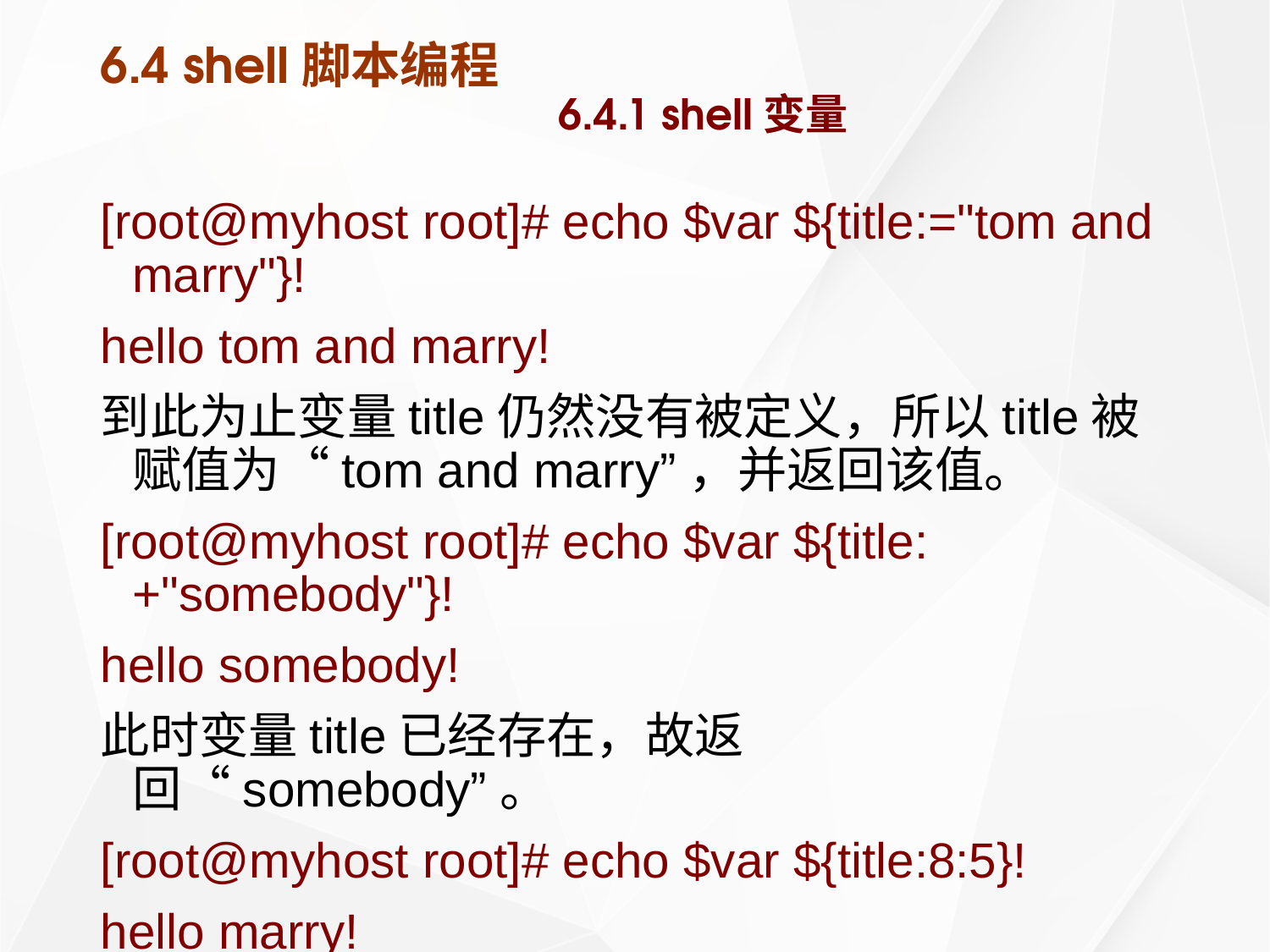

# 6.4 shell脚本编程 6.4.1 shell变量
[root@myhost root]# echo $var ${title:="tom and marry"}!
hello tom and marry!
到此为止变量title仍然没有被定义，所以title被赋值为“tom and marry”，并返回该值。
[root@myhost root]# echo $var ${title:+"somebody"}!
hello somebody!
此时变量title已经存在，故返回“somebody”。
[root@myhost root]# echo $var ${title:8:5}!
hello marry!
此处变量title已经存在，且值为tom and marry，取其第9个字符，即“m”开始后面5个字符，也就是“marry”。